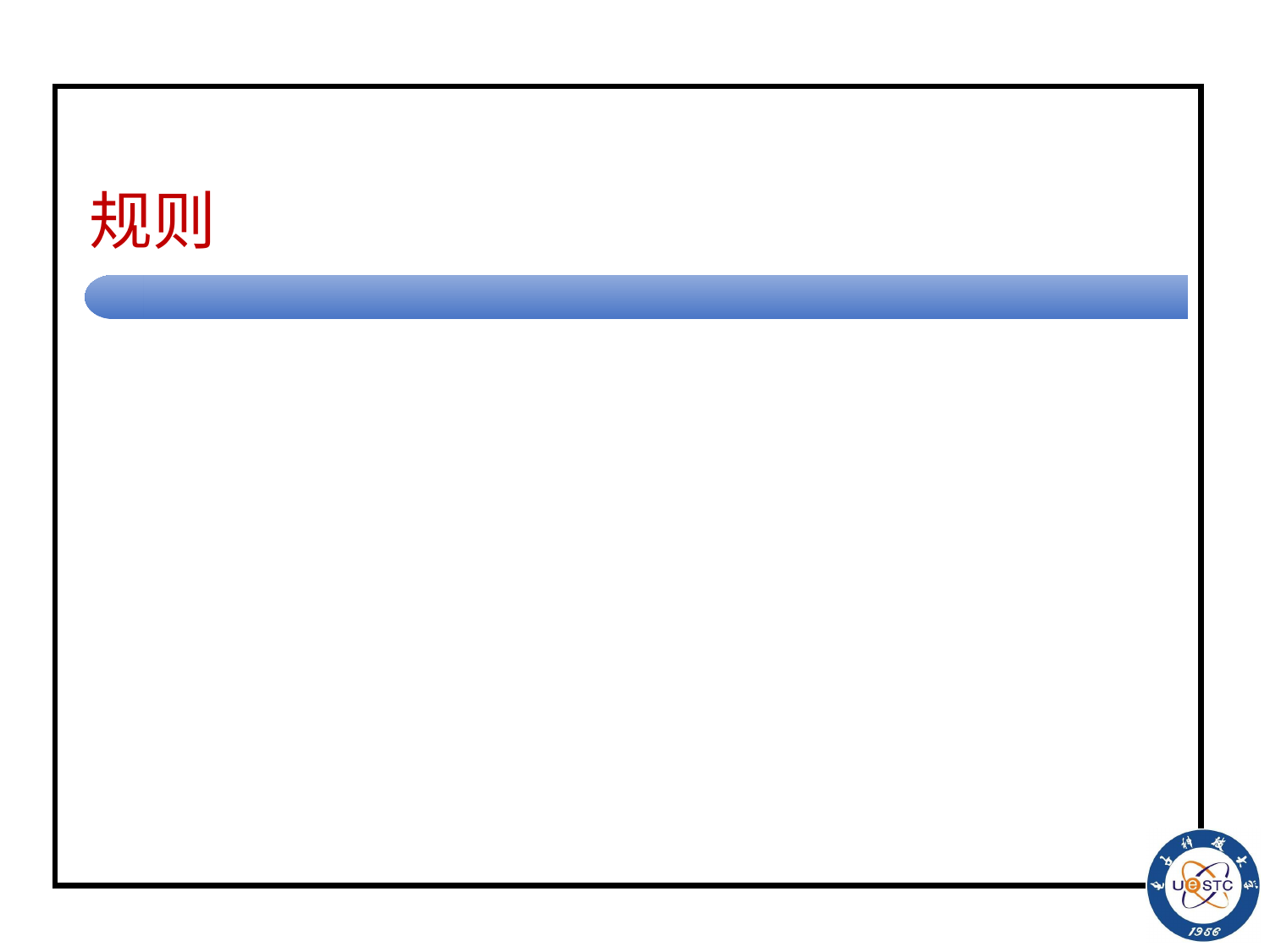

# 规则
② 处于状态del_b时,  扫描到b,  用$代替它,  向右寻找c：
<del_b,   b,   del_c,   $,   R>
<del_c,   b,   del_c,   b,   R>
<del_c,   $,   del_c,   $,   R>
<del_c,   !,   del_c,   !,   R>